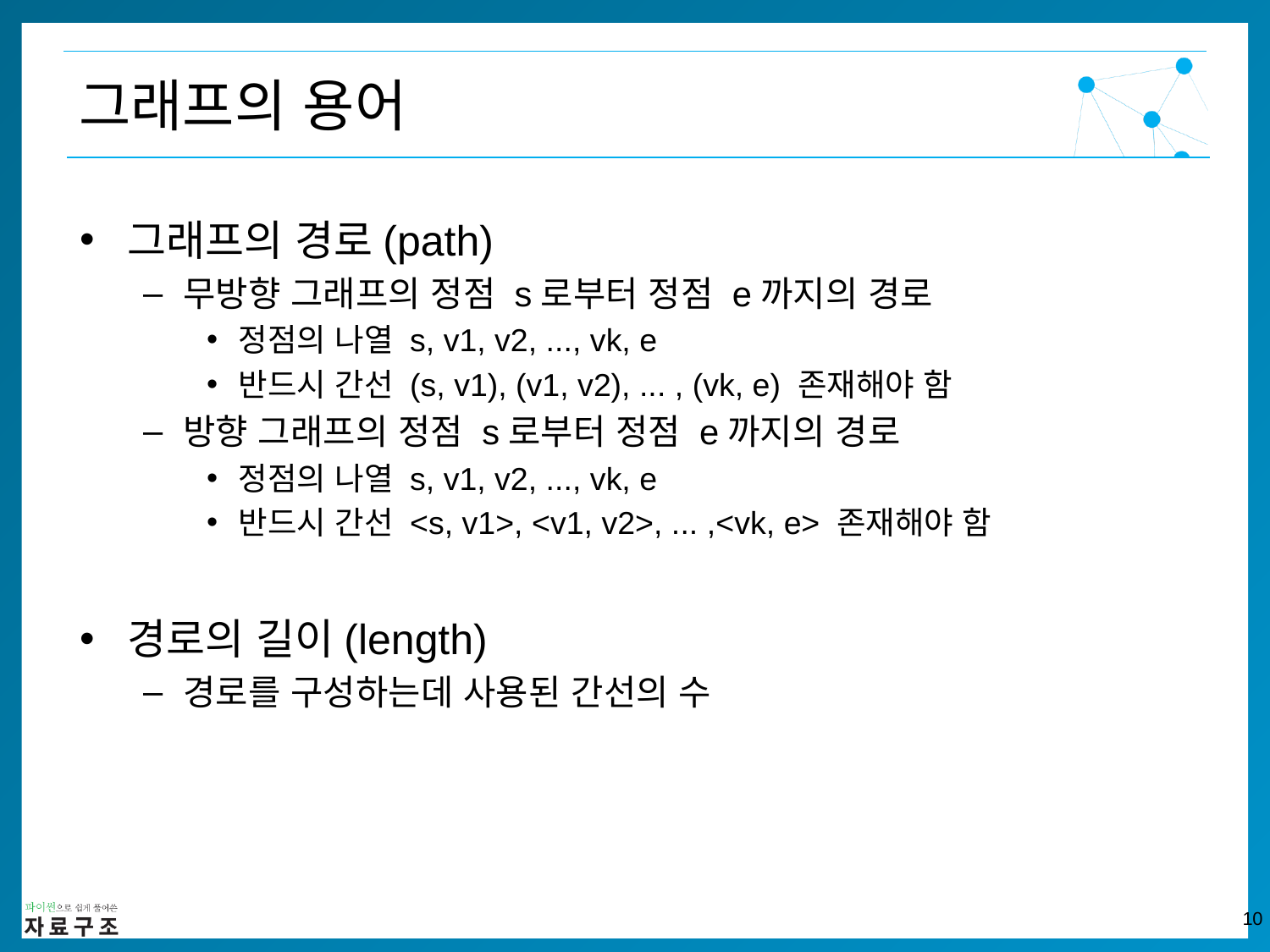

그래프의 용어
그래프의 경로(path)
무방향 그래프의 정점 s로부터 정점 e까지의 경로
정점의 나열 s, v1, v2, ..., vk, e
반드시 간선 (s, v1), (v1, v2), ... , (vk, e) 존재해야 함
방향 그래프의 정점 s로부터 정점 e까지의 경로
정점의 나열 s, v1, v2, ..., vk, e
반드시 간선 <s, v1>, <v1, v2>, ... ,<vk, e> 존재해야 함

경로의 길이(length)
경로를 구성하는데 사용된 간선의 수